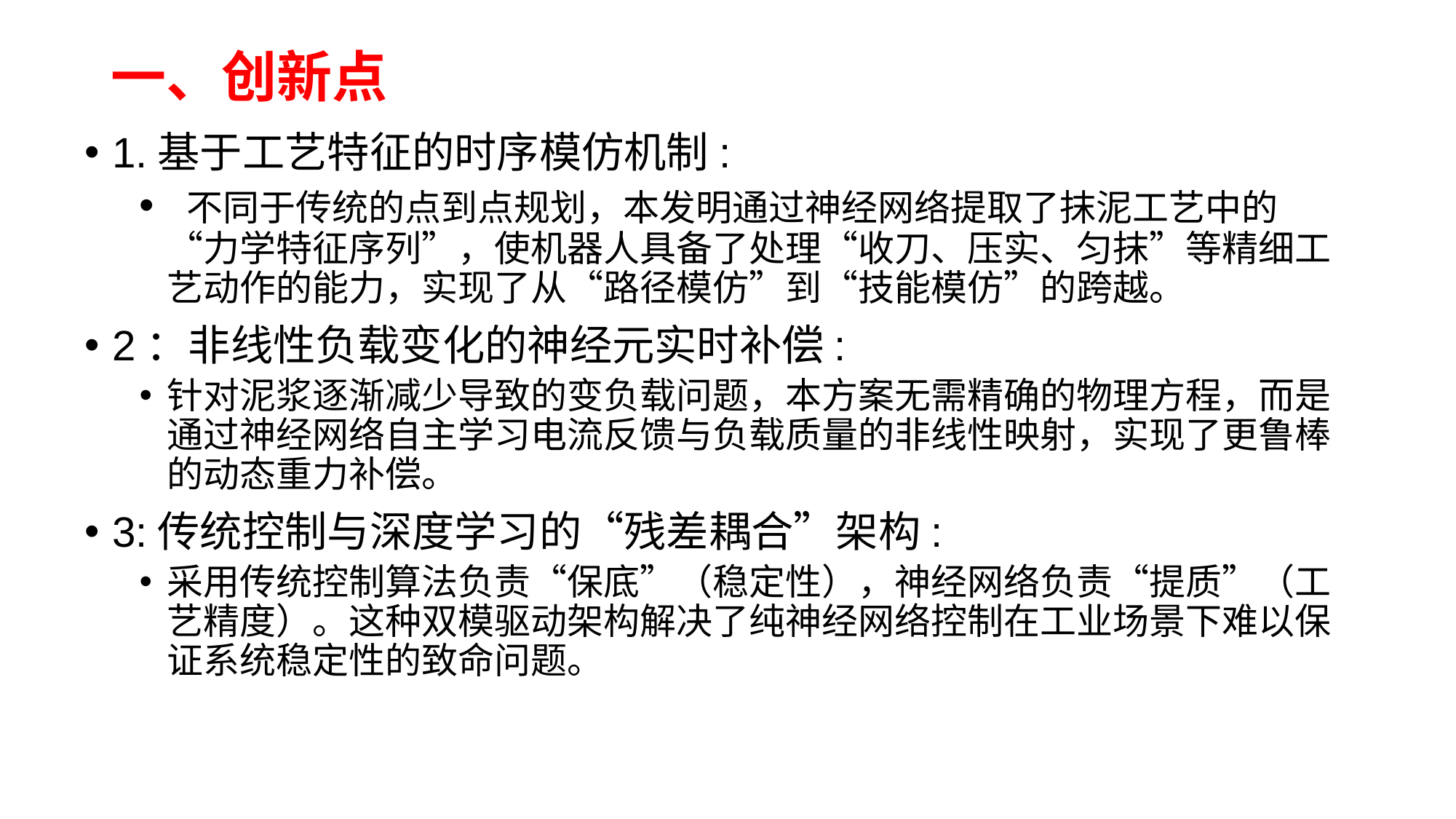

# 一、创新点
1.基于工艺特征的时序模仿机制:
 不同于传统的点到点规划，本发明通过神经网络提取了抹泥工艺中的“力学特征序列”，使机器人具备了处理“收刀、压实、匀抹”等精细工艺动作的能力，实现了从“路径模仿”到“技能模仿”的跨越。
2：非线性负载变化的神经元实时补偿:
针对泥浆逐渐减少导致的变负载问题，本方案无需精确的物理方程，而是通过神经网络自主学习电流反馈与负载质量的非线性映射，实现了更鲁棒的动态重力补偿。
3:传统控制与深度学习的“残差耦合”架构:
采用传统控制算法负责“保底”（稳定性），神经网络负责“提质”（工艺精度）。这种双模驱动架构解决了纯神经网络控制在工业场景下难以保证系统稳定性的致命问题。